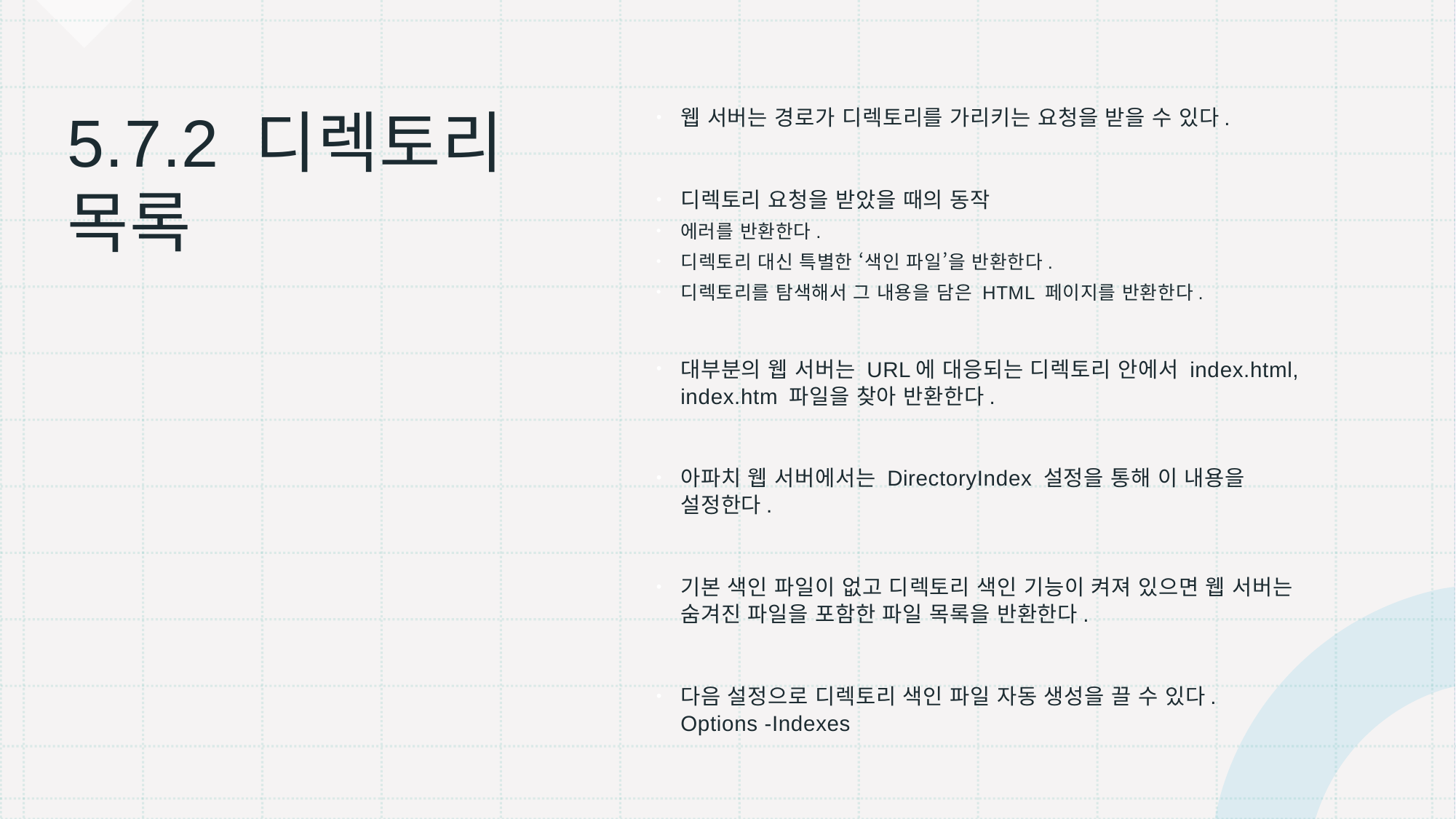

# 5.7.2 디렉토리 목록
웹 서버는 경로가 디렉토리를 가리키는 요청을 받을 수 있다.

디렉토리 요청을 받았을 때의 동작
에러를 반환한다.
디렉토리 대신 특별한 ‘색인 파일’을 반환한다.
디렉토리를 탐색해서 그 내용을 담은 HTML 페이지를 반환한다.

대부분의 웹 서버는 URL에 대응되는 디렉토리 안에서 index.html, index.htm 파일을 찾아 반환한다.

아파치 웹 서버에서는 DirectoryIndex 설정을 통해 이 내용을 설정한다.

기본 색인 파일이 없고 디렉토리 색인 기능이 켜져 있으면 웹 서버는 숨겨진 파일을 포함한 파일 목록을 반환한다.

다음 설정으로 디렉토리 색인 파일 자동 생성을 끌 수 있다.
Options -Indexes